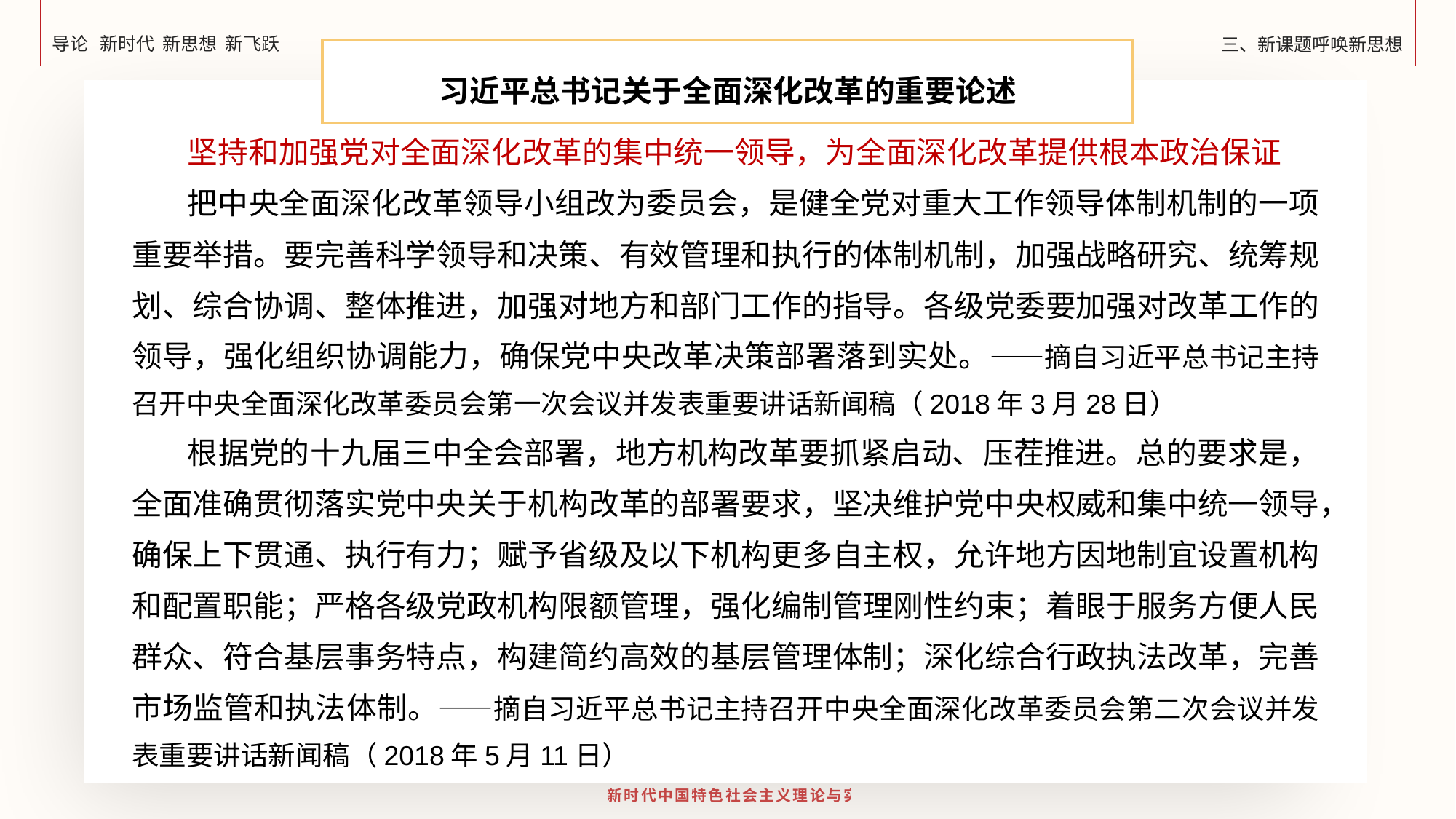

习近平总书记关于全面深化改革的重要论述

坚持和加强党对全面深化改革的集中统一领导，为全面深化改革提供根本政治保证
把中央全面深化改革领导小组改为委员会，是健全党对重大工作领导体制机制的一项重要举措。要完善科学领导和决策、有效管理和执行的体制机制，加强战略研究、统筹规划、综合协调、整体推进，加强对地方和部门工作的指导。各级党委要加强对改革工作的领导，强化组织协调能力，确保党中央改革决策部署落到实处。——摘自习近平总书记主持召开中央全面深化改革委员会第一次会议并发表重要讲话新闻稿（2018年3月28日）
根据党的十九届三中全会部署，地方机构改革要抓紧启动、压茬推进。总的要求是，全面准确贯彻落实党中央关于机构改革的部署要求，坚决维护党中央权威和集中统一领导，确保上下贯通、执行有力；赋予省级及以下机构更多自主权，允许地方因地制宜设置机构和配置职能；严格各级党政机构限额管理，强化编制管理刚性约束；着眼于服务方便人民群众、符合基层事务特点，构建简约高效的基层管理体制；深化综合行政执法改革，完善市场监管和执法体制。——摘自习近平总书记主持召开中央全面深化改革委员会第二次会议并发表重要讲话新闻稿（2018年5月11日）